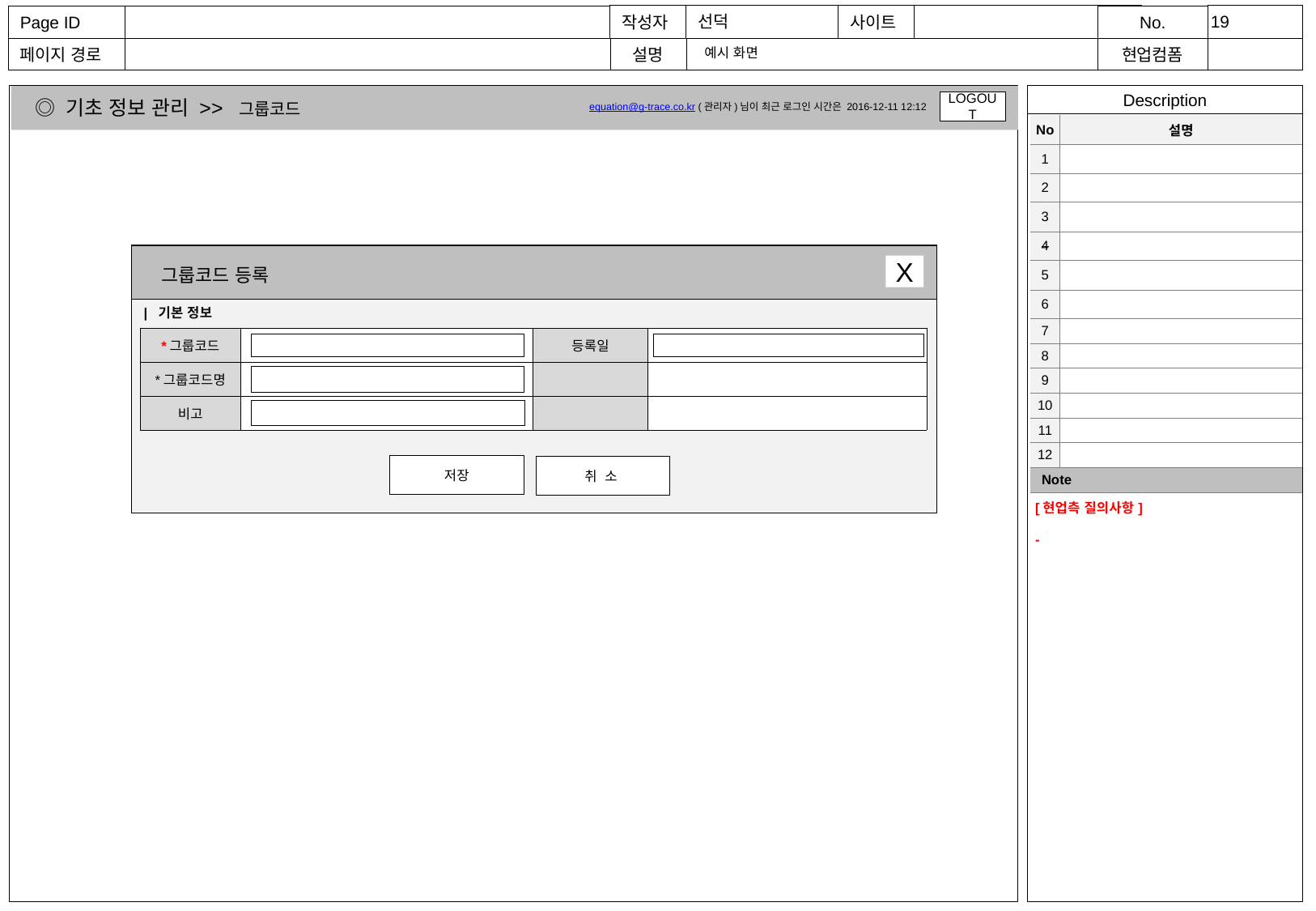

예시 화면

◎ 기초 정보 관리 >>  그룹코드
LOGOUT
equation@g-trace.co.kr (관리자)님이 최근 로그인 시간은 2016-12-11 12:12

| No | 설명 |
| --- | --- |
| 1 |  |
| 2 |  |
| 3 |  |
| 4 |  |
| 5 |  |
| 6 |  |
| 7 |  |
| 8 |  |
| 9 |  |
| 10 |  |
| 11 |  |
| 12 |  |
| Note |  |
| [현업측 질의사항] - |  |

X
그룹코드 등록
|  기본 정보
| \*그룹코드 |  | 등록일 |  |
| --- | --- | --- | --- |
| \*그룹코드명 |  |  |  |
| 비고 |  |  |  |

저장
취  소